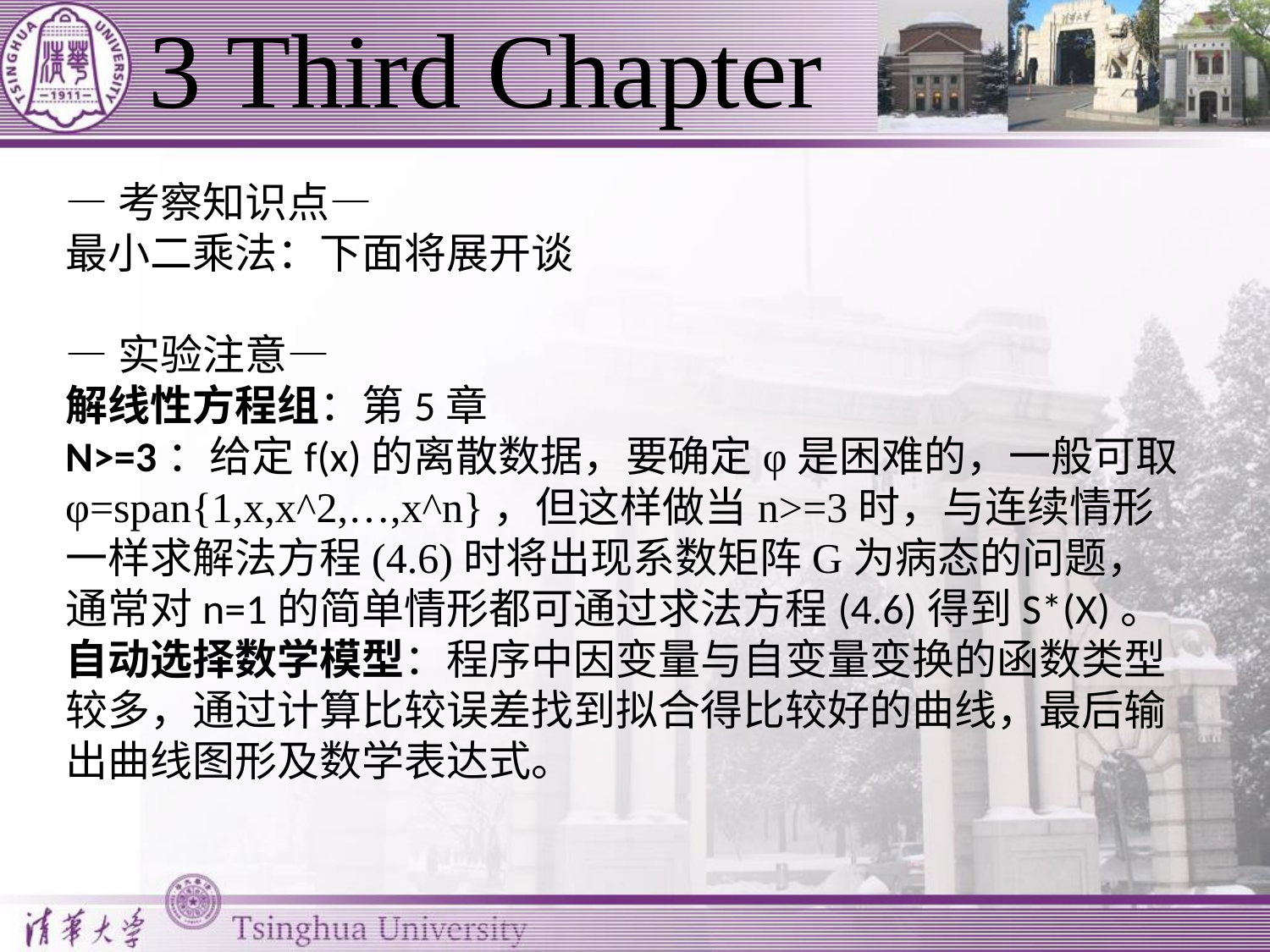

# 3 Third Chapter
—考察知识点—
最小二乘法：下面将展开谈

—实验注意—
解线性方程组：第5章
N>=3：给定f(x)的离散数据，要确定φ是困难的，一般可取φ=span{1,x,x^2,…,x^n}，但这样做当n>=3时，与连续情形一样求解法方程(4.6)时将出现系数矩阵G为病态的问题，通常对n=1的简单情形都可通过求法方程(4.6)得到S*(X)。
自动选择数学模型：程序中因变量与自变量变换的函数类型较多，通过计算比较误差找到拟合得比较好的曲线，最后输出曲线图形及数学表达式。